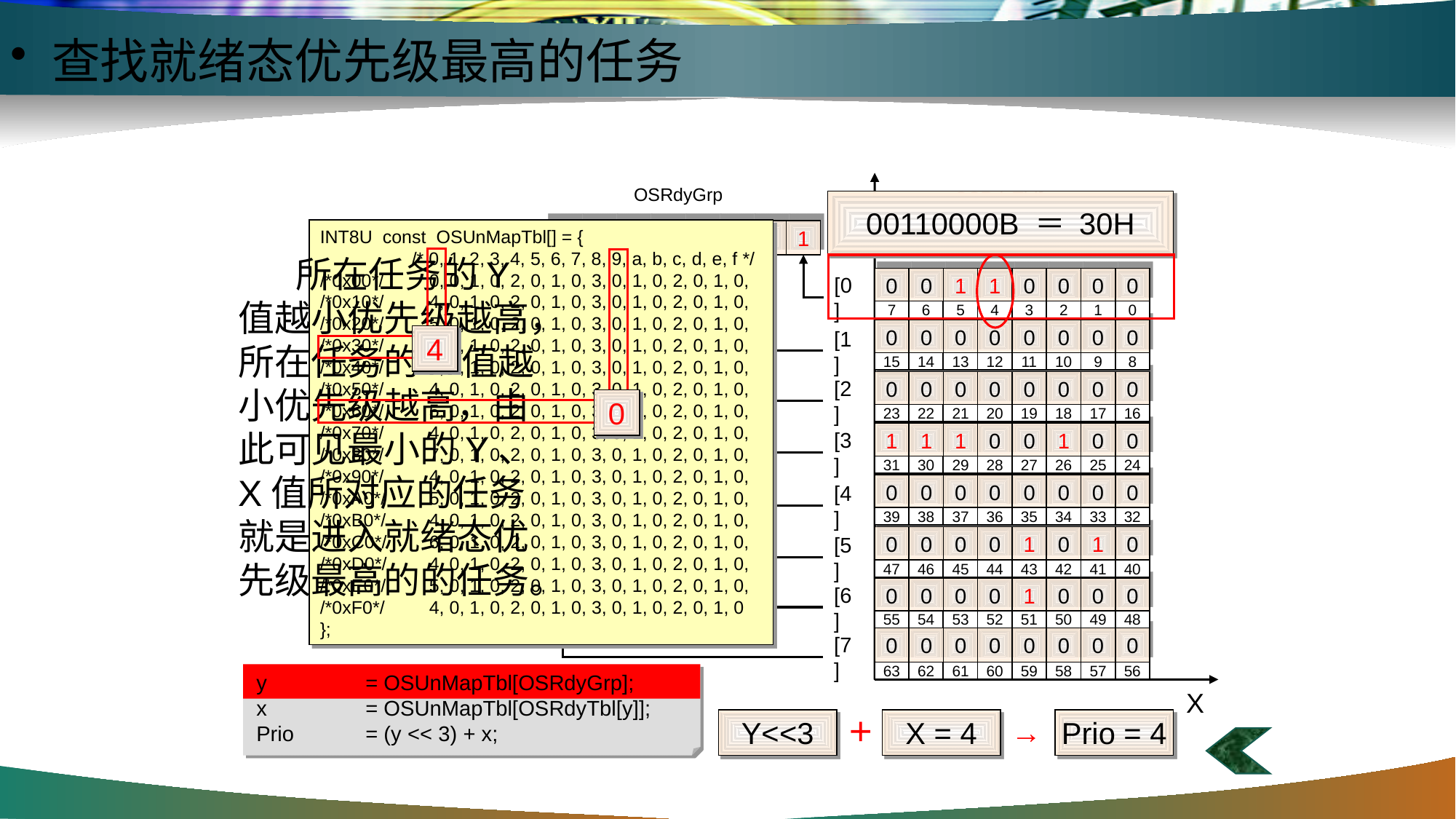

查找就绪态优先级最高的任务
#

Y
OSRdyTbl[ ]
bit7
bit6
bit5
bit4
bit3
bit2
bit1
bit0
[0]
0
0
1
1
0
0
0
0
7
6
5
4
3
2
1
0
[1]
0
0
0
0
0
0
0
0
15
14
13
12
11
10
9
8
[2]
0
0
0
0
0
0
0
0
23
22
21
20
19
18
17
16
[3]
1
1
1
0
0
1
0
0
31
30
29
28
27
26
25
24
[4]
0
0
0
0
0
0
0
0
39
38
37
36
35
34
33
32
[5]
0
0
0
0
1
0
1
0
47
46
45
44
43
42
41
40
[6]
0
0
0
0
1
0
0
0
55
54
53
52
51
50
49
48
[7]
0
0
0
0
0
0
0
0
63
62
61
60
59
58
57
56

X
OSRdyGrp
0
1
1
0
1
0
0
1
01101001B ＝ 69H
00110000B ＝ 30H
INT8U  const  OSUnMapTbl[] = {
                  /* 0, 1, 2, 3, 4, 5, 6, 7, 8, 9, a, b, c, d, e, f */
/*0x00*/	0, 0, 1, 0, 2, 0, 1, 0, 3, 0, 1, 0, 2, 0, 1, 0,
/*0x10*/ 	4, 0, 1, 0, 2, 0, 1, 0, 3, 0, 1, 0, 2, 0, 1, 0,
/*0x20*/ 	5, 0, 1, 0, 2, 0, 1, 0, 3, 0, 1, 0, 2, 0, 1, 0,
/*0x30*/ 	4, 0, 1, 0, 2, 0, 1, 0, 3, 0, 1, 0, 2, 0, 1, 0,
/*0x40*/ 	6, 0, 1, 0, 2, 0, 1, 0, 3, 0, 1, 0, 2, 0, 1, 0,
/*0x50*/ 	4, 0, 1, 0, 2, 0, 1, 0, 3, 0, 1, 0, 2, 0, 1, 0,
/*0x60*/ 	5, 0, 1, 0, 2, 0, 1, 0, 3, 0, 1, 0, 2, 0, 1, 0,
/*0x70*/ 	4, 0, 1, 0, 2, 0, 1, 0, 3, 0, 1, 0, 2, 0, 1, 0,
/*0x80*/ 	7, 0, 1, 0, 2, 0, 1, 0, 3, 0, 1, 0, 2, 0, 1, 0,
/*0x90*/ 	4, 0, 1, 0, 2, 0, 1, 0, 3, 0, 1, 0, 2, 0, 1, 0,
/*0xA0*/ 	5, 0, 1, 0, 2, 0, 1, 0, 3, 0, 1, 0, 2, 0, 1, 0,
/*0xB0*/ 	4, 0, 1, 0, 2, 0, 1, 0, 3, 0, 1, 0, 2, 0, 1, 0,
/*0xC0*/ 	6, 0, 1, 0, 2, 0, 1, 0, 3, 0, 1, 0, 2, 0, 1, 0,
/*0xD0*/ 	4, 0, 1, 0, 2, 0, 1, 0, 3, 0, 1, 0, 2, 0, 1, 0,
/*0xE0*/ 	5, 0, 1, 0, 2, 0, 1, 0, 3, 0, 1, 0, 2, 0, 1, 0,
/*0xF0*/ 	4, 0, 1, 0, 2, 0, 1, 0, 3, 0, 1, 0, 2, 0, 1, 0
};

      所在任务的Y值越小优先级越高，所在任务的X值越小优先级越高，由此可见最小的Y、X值所对应的任务就是进入就绪态优先级最高的的任务。
4

0

y	= OSUnMapTbl[OSRdyGrp];
x	= OSUnMapTbl[OSRdyTbl[y]];
Prio	= (y << 3) + x;
→
Y = 0
Y<<3
X = 4
Prio = 4
＋